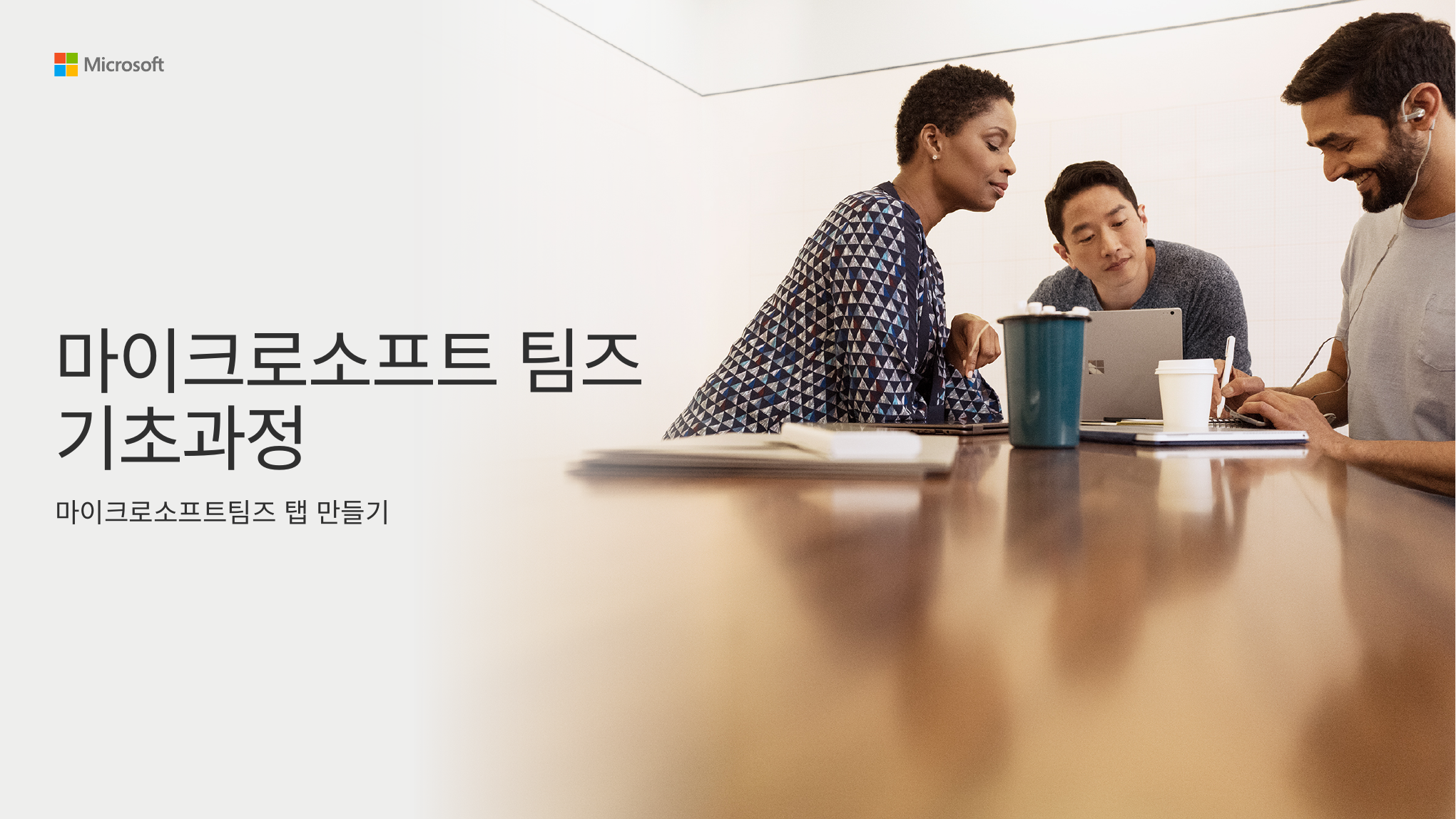

# 마이크로소프트 팀즈 기초과정
마이크로소프트팀즈 탭 만들기